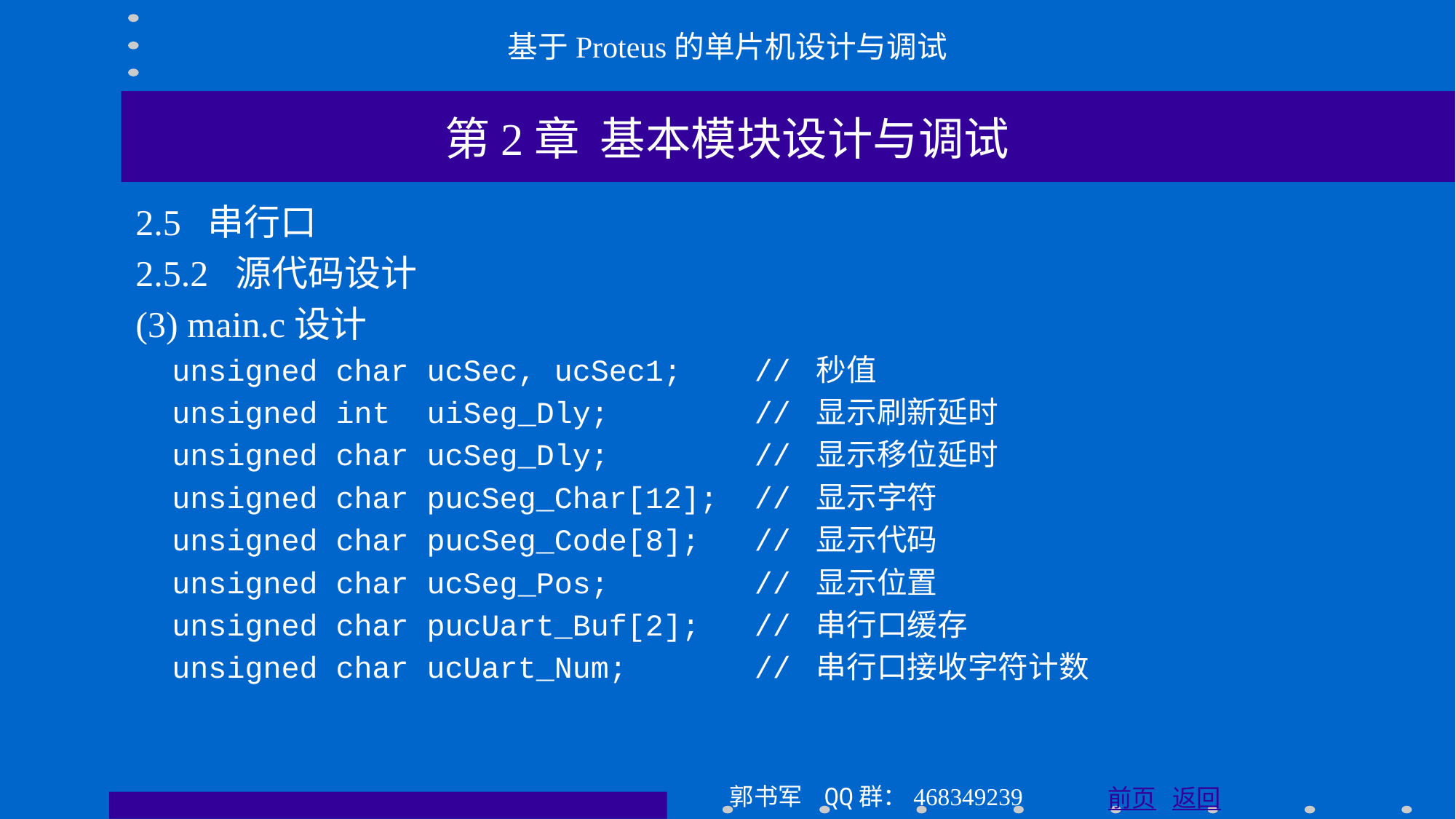

基于Proteus的单片机设计与调试
第2章  基本模块设计与调试
2.5  串行口
2.5.2  源代码设计
(3) main.c设计
  unsigned char ucSec, ucSec1;    // 秒值
  unsigned int  uiSeg_Dly;        // 显示刷新延时
  unsigned char ucSeg_Dly;        // 显示移位延时
  unsigned char pucSeg_Char[12];  // 显示字符
  unsigned char pucSeg_Code[8];   // 显示代码
  unsigned char ucSeg_Pos;        // 显示位置
  unsigned char pucUart_Buf[2];   // 串行口缓存
  unsigned char ucUart_Num;       // 串行口接收字符计数

郭书军   QQ群：468349239
前页   返回